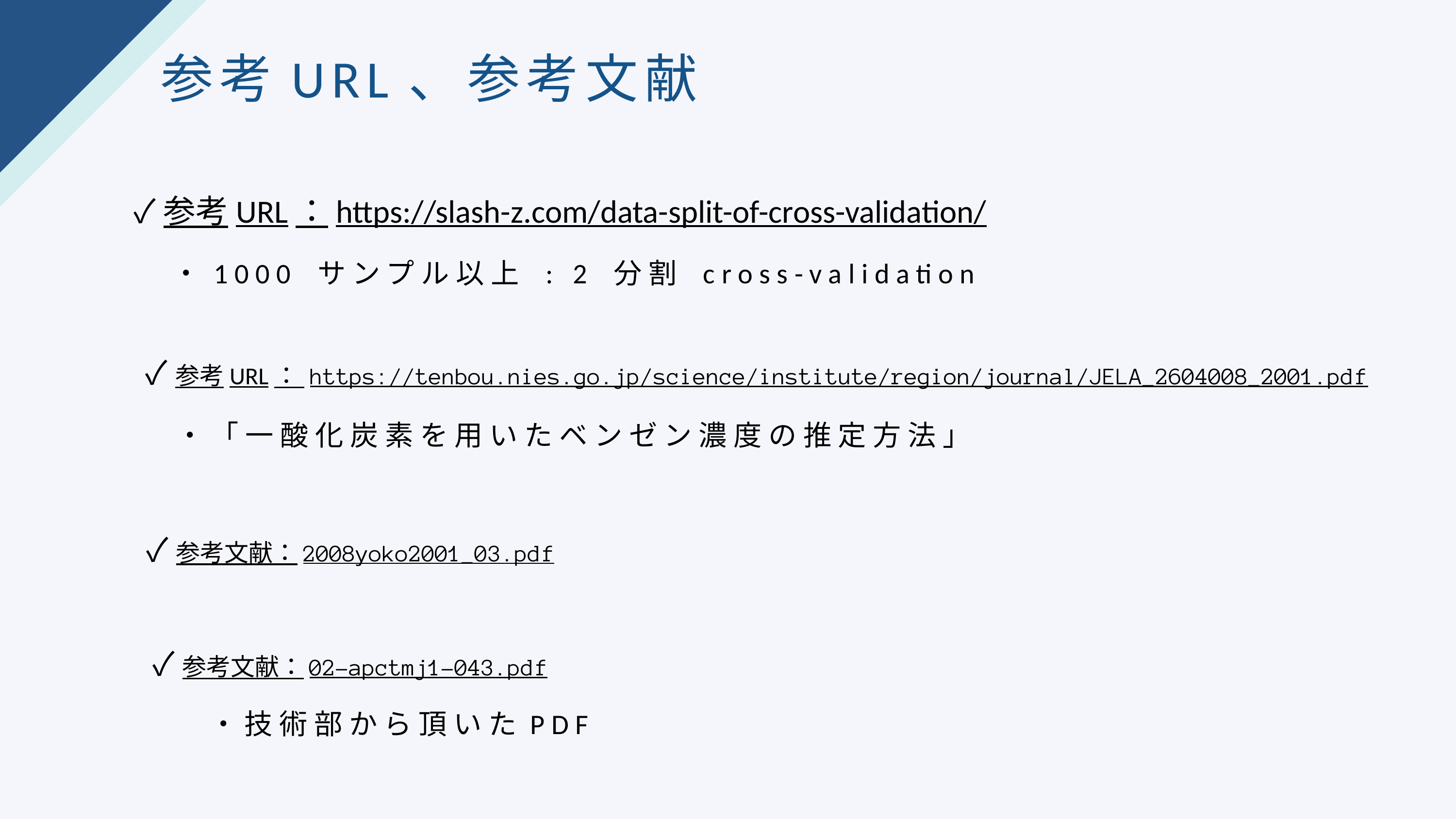

参考URL、参考文献
✓参考URL：https://slash-z.com/data-split-of-cross-validation/
・1000 サンプル以上 : 2 分割 cross-validation

✓参考URL： https://tenbou.nies.go.jp/science/institute/region/journal/JELA_2604008_2001.pdf

・「一酸化炭素を用いたベンゼン濃度の推定方法」
✓参考文献：2008yoko2001_03.pdf

✓参考文献：02-apctmj1-043.pdf
・技術部から頂いたPDF